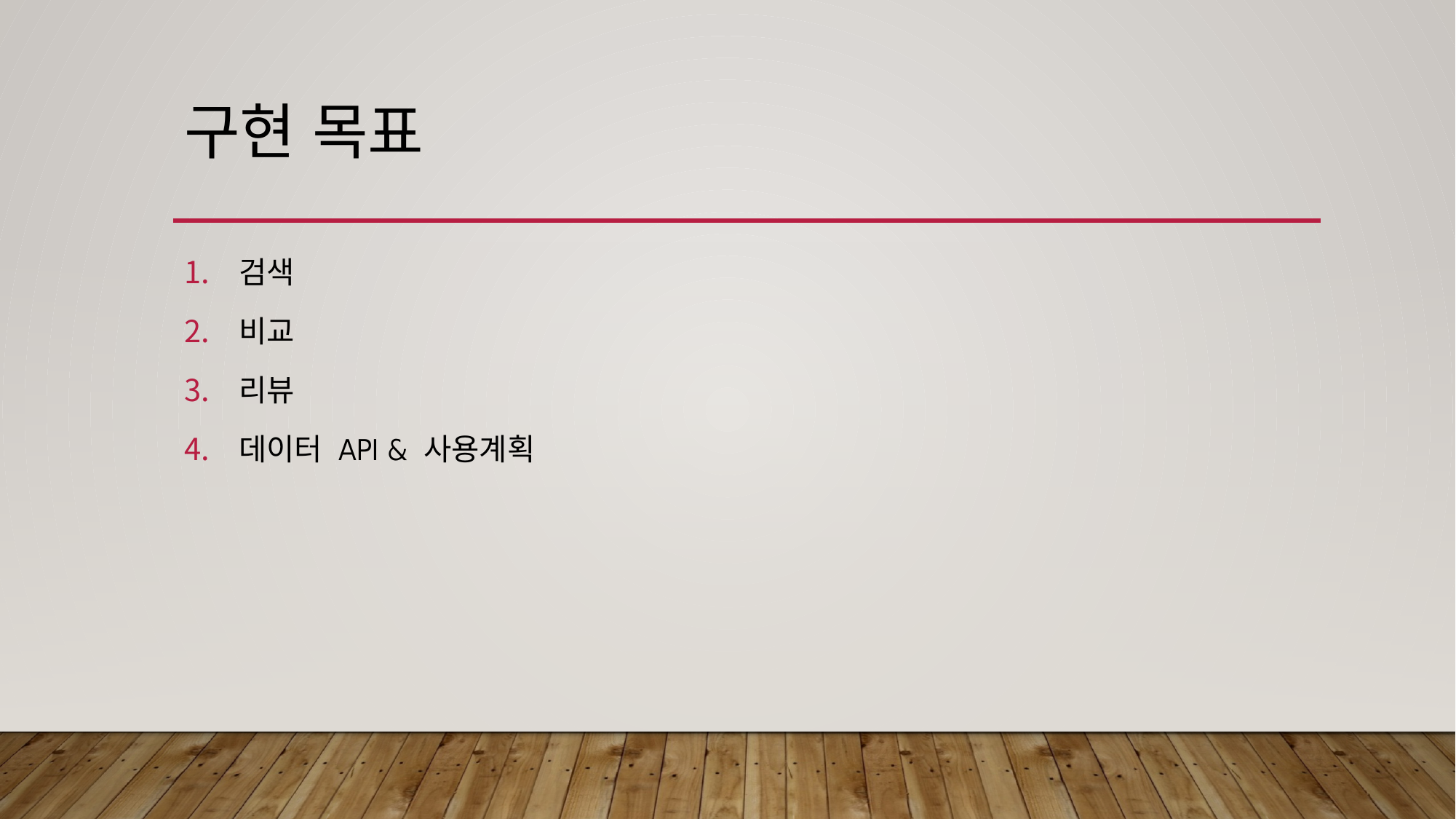

# 구현 목표
검색
비교
리뷰
데이터 API & 사용계획